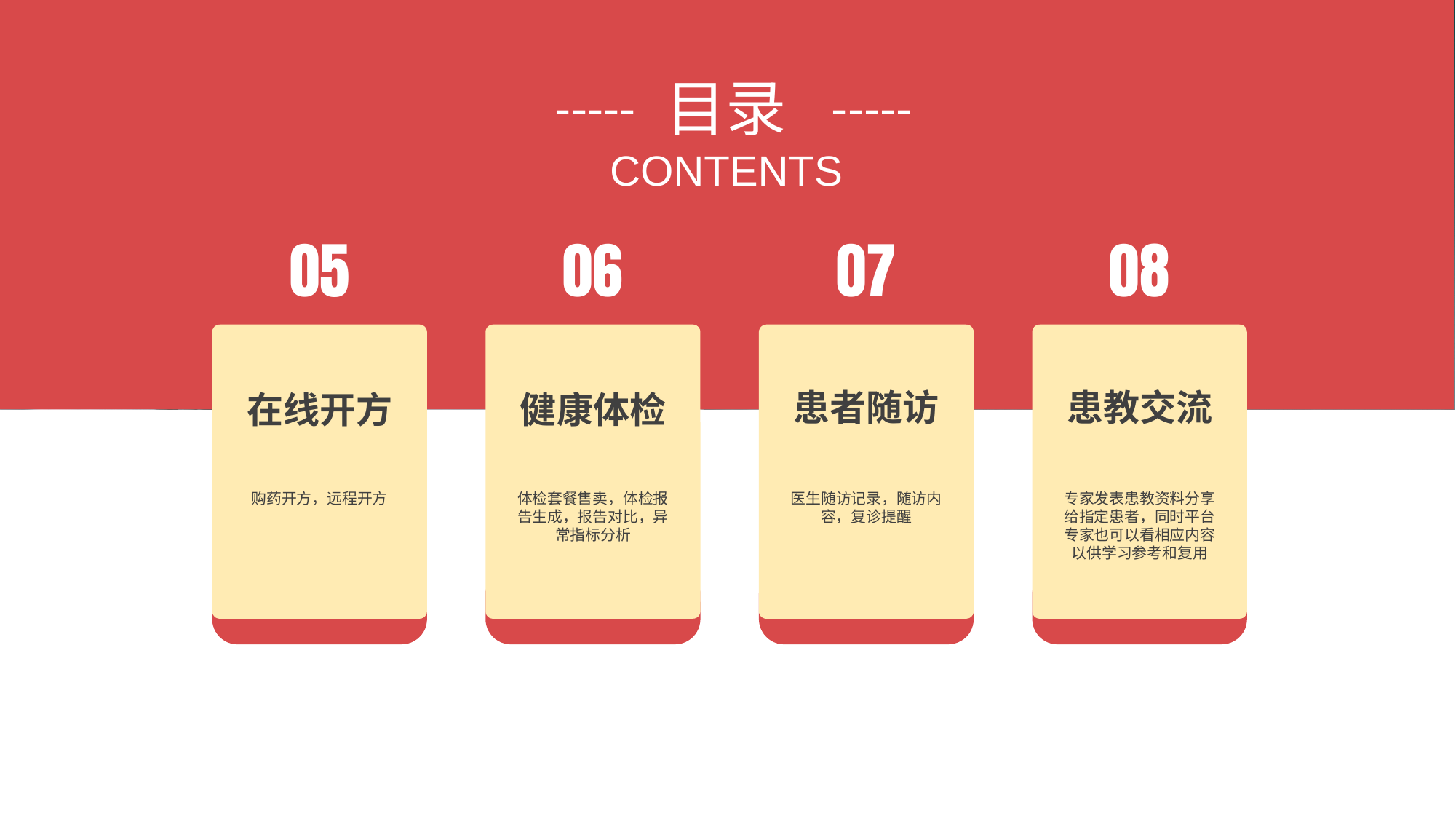

目录
CONTENTS
-----
-----
05

在线开方
购药开方，远程开方

06

健康体检
体检套餐售卖，体检报告生成，报告对比，异常指标分析

07

患者随访
医生随访记录，随访内容，复诊提醒

08

患教交流
专家发表患教资料分享给指定患者，同时平台专家也可以看相应内容以供学习参考和复用

。